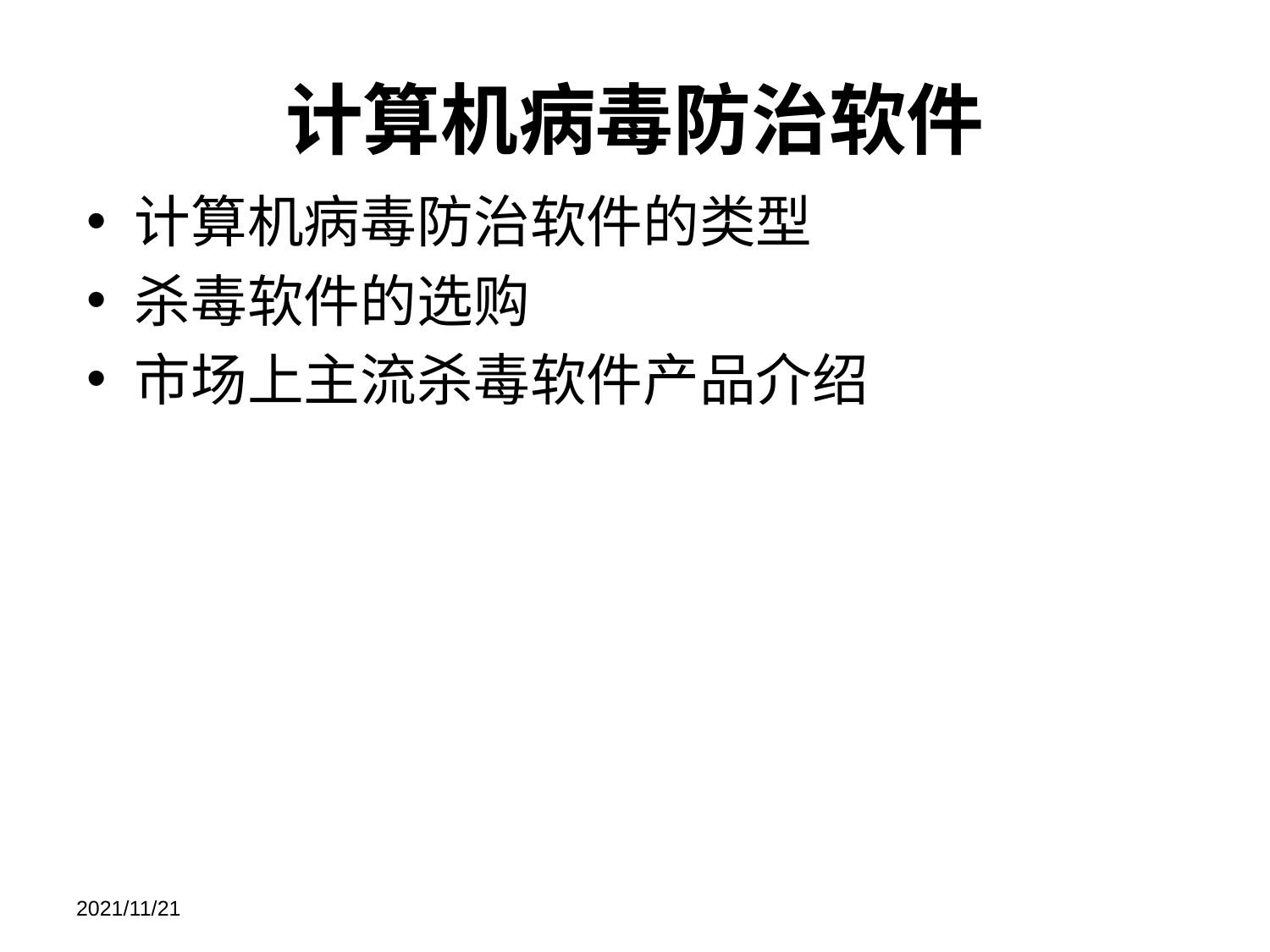

# 计算机病毒防治软件
计算机病毒防治软件的类型
杀毒软件的选购
市场上主流杀毒软件产品介绍
2021/11/21